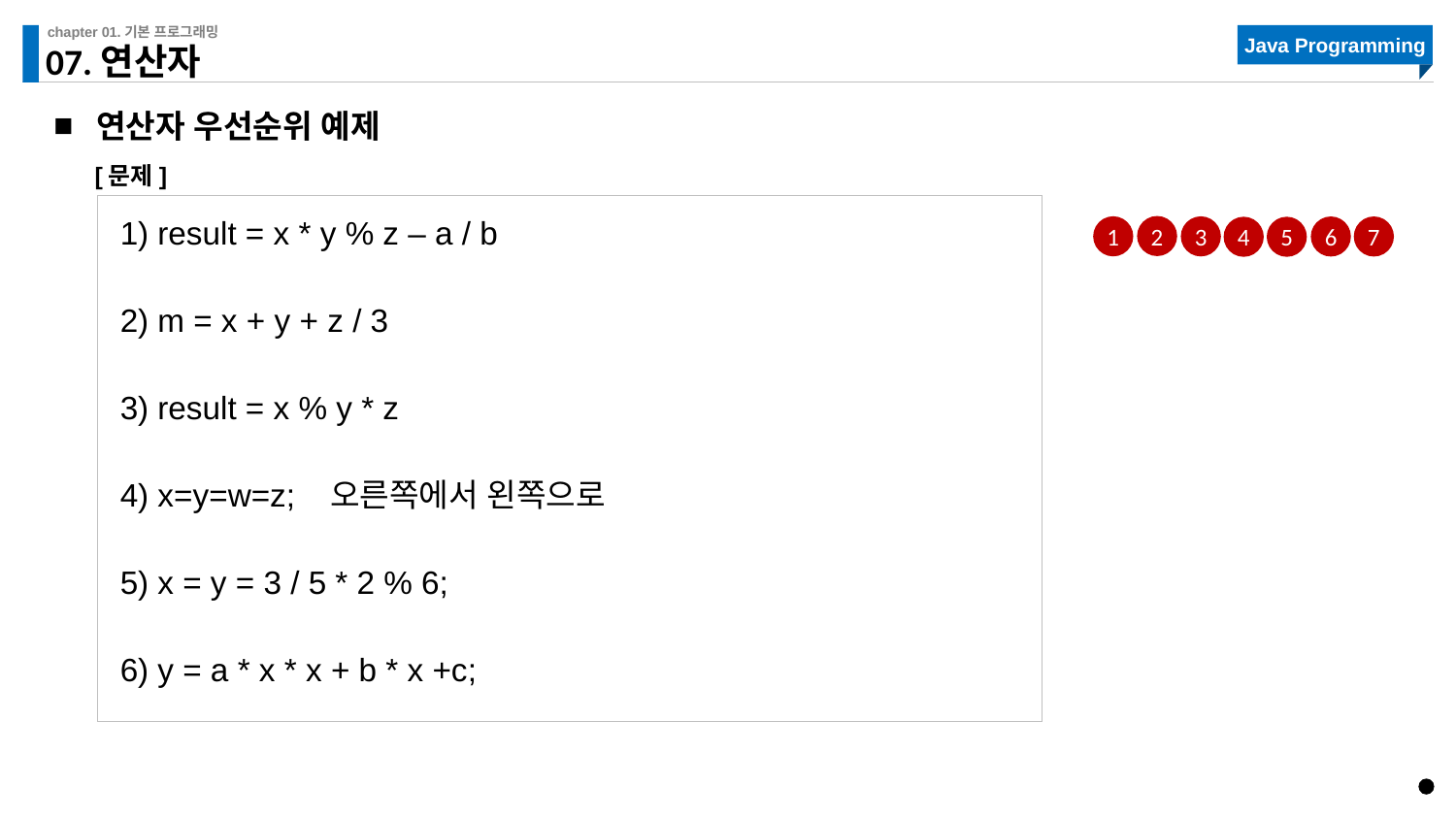

# 07.연산자
연산자 우선순위 예제
[문제]
1) result = x * y % z – a / b
2) m = x + y + z / 3
3) result = x % y * z
4) x=y=w=z;   오른쪽에서 왼쪽으로
5) x = y = 3 / 5 * 2 % 6;
6) y = a * x * x + b * x +c;
2
1
3
6
7
4
5